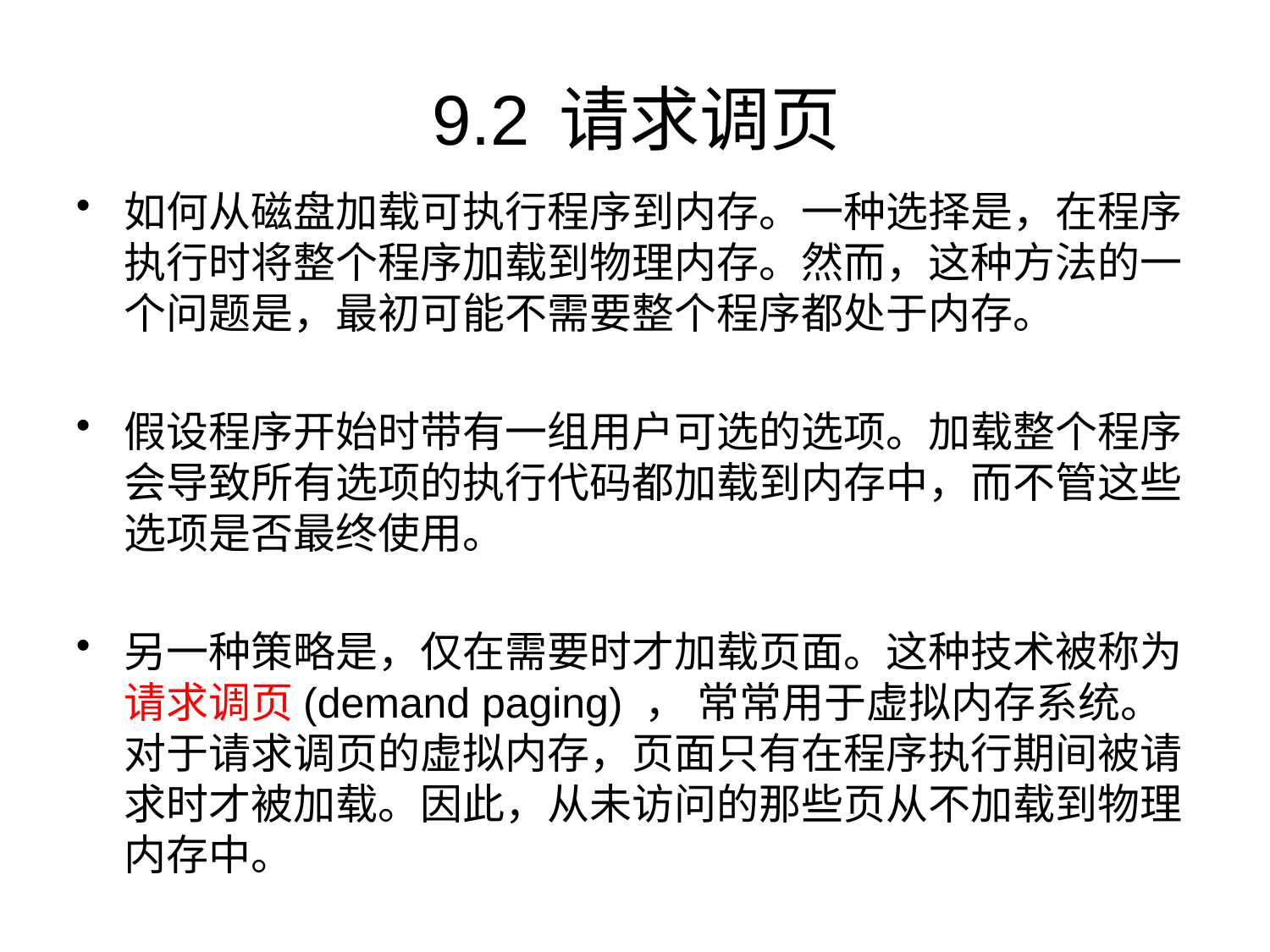

# 9.2	请求调页
如何从磁盘加载可执行程序到内存。一种选择是，在程序执行时将整个程序加载到物理内存。然而，这种方法的一个问题是，最初可能不需要整个程序都处于内存。

假设程序开始时带有一组用户可选的选项。加载整个程序会导致所有选项的执行代码都加载到内存中，而不管这些选项是否最终使用。

另一种策略是，仅在需要时才加载页面。这种技术被称为请求调页(demand paging) ， 常常用于虚拟内存系统。对于请求调页的虚拟内存，页面只有在程序执行期间被请求时才被加载。因此，从未访问的那些页从不加载到物理内存中。